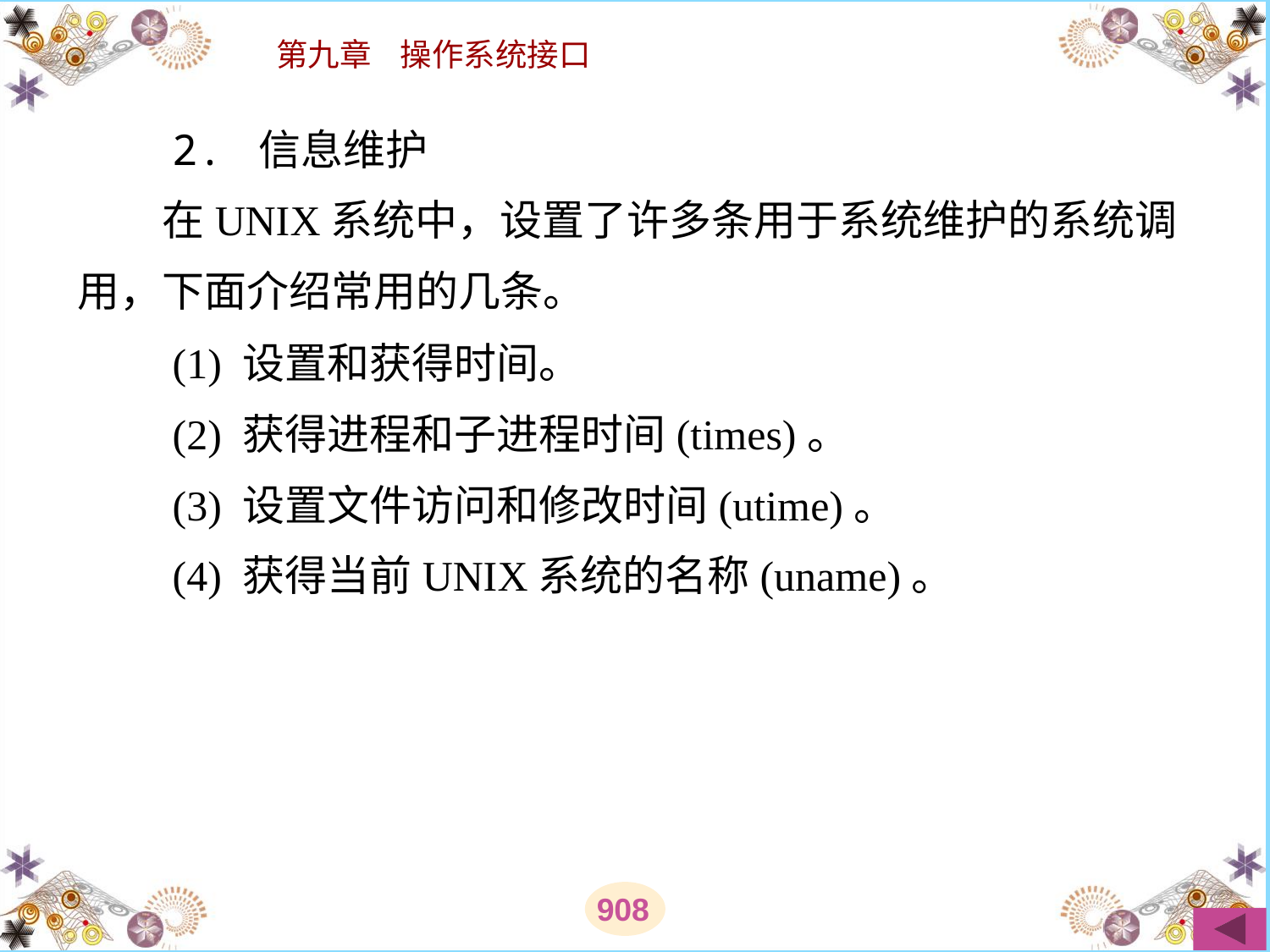

# 2. 信息维护 　　在UNIX系统中，设置了许多条用于系统维护的系统调用，下面介绍常用的几条。 　　(1) 设置和获得时间。 　　(2) 获得进程和子进程时间(times)。 　　(3) 设置文件访问和修改时间(utime)。 　　(4) 获得当前UNIX系统的名称(uname)。